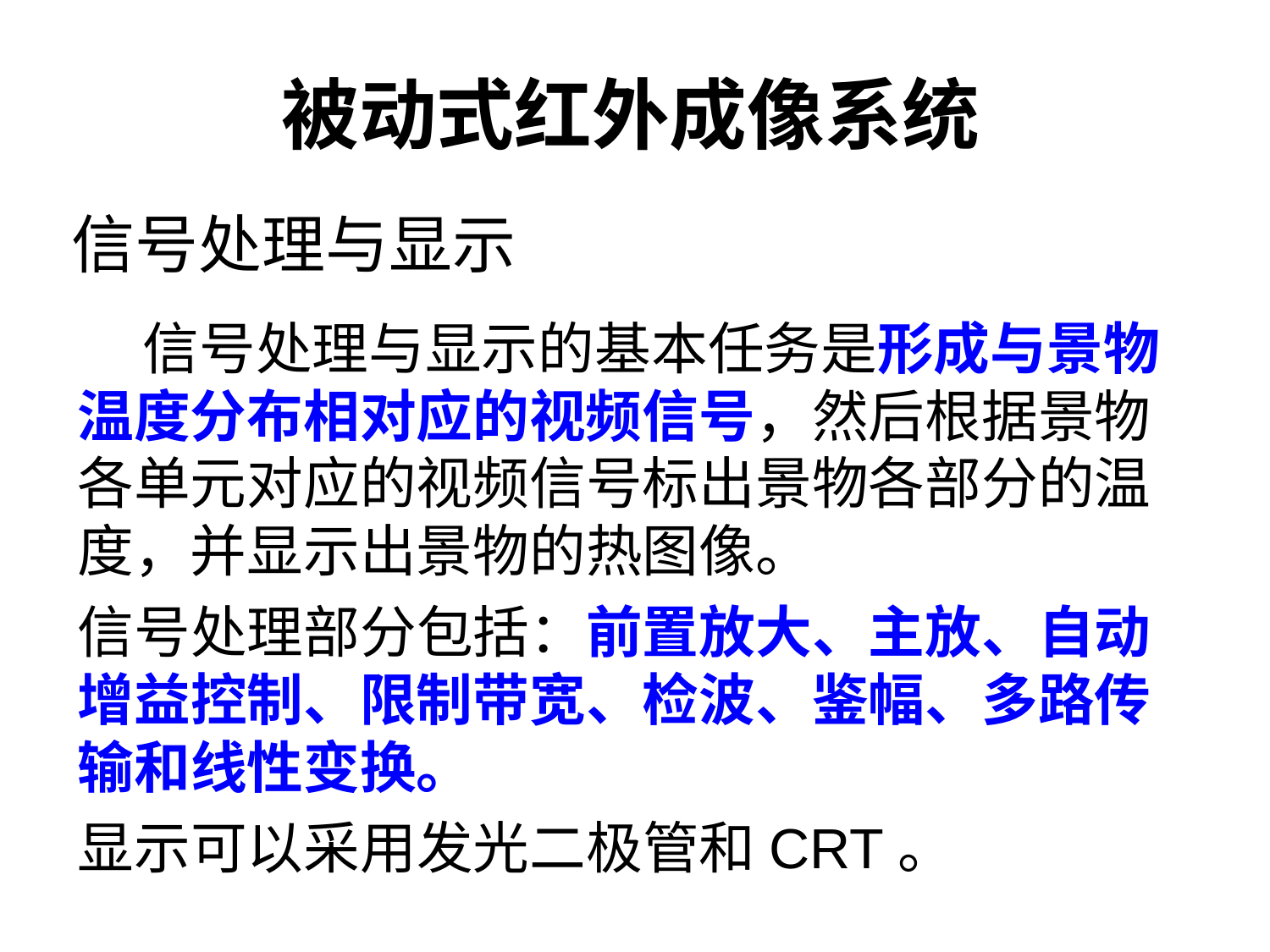

# 被动式红外成像系统
信号处理与显示
        信号处理与显示的基本任务是形成与景物温度分布相对应的视频信号，然后根据景物各单元对应的视频信号标出景物各部分的温度，并显示出景物的热图像。
信号处理部分包括：前置放大、主放、自动增益控制、限制带宽、检波、鉴幅、多路传输和线性变换。
显示可以采用发光二极管和CRT。